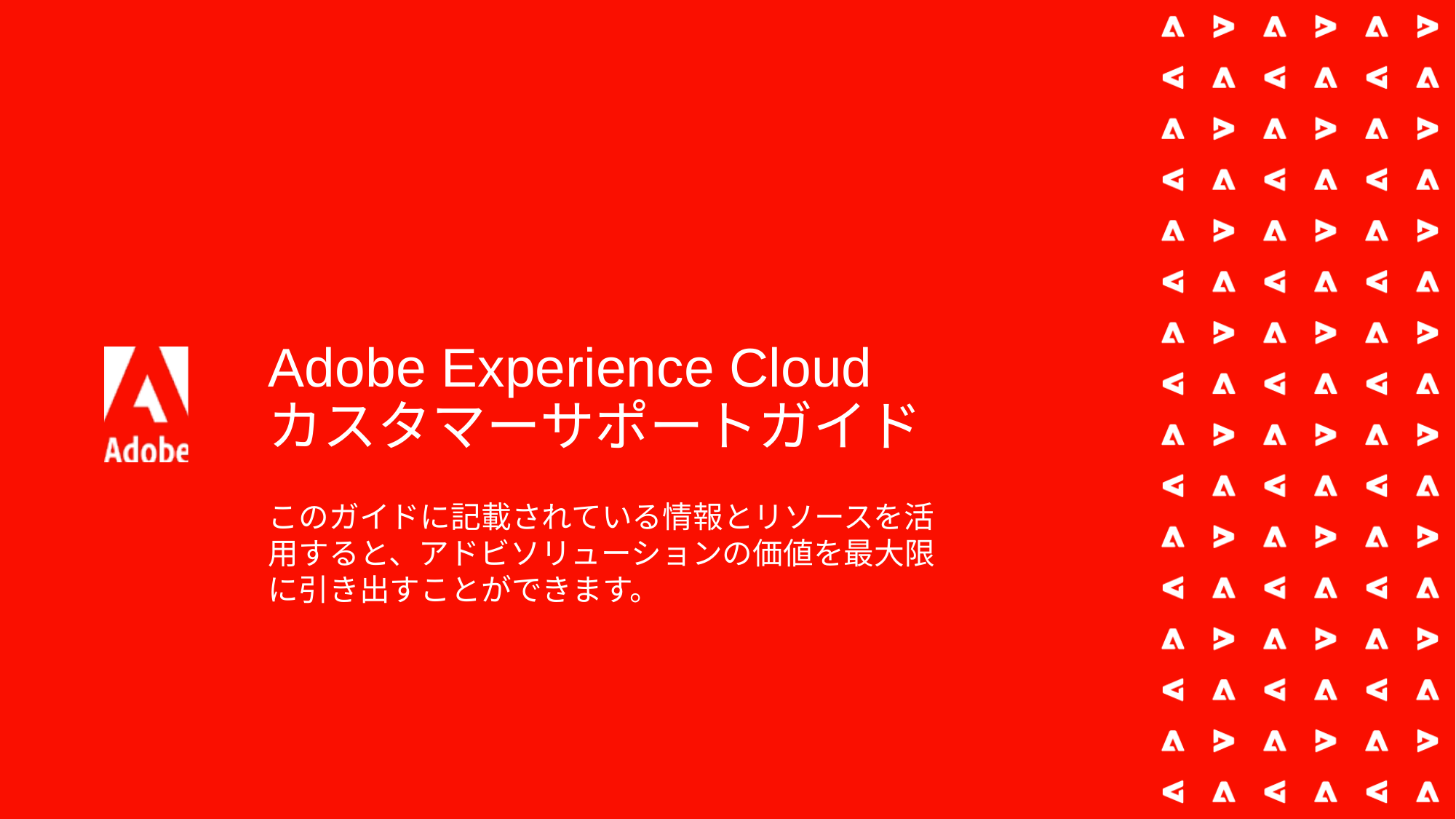

# Adobe Experience Cloud カスタマーサポートガイド
このガイドに記載されている情報とリソースを活用すると、アドビソリューションの価値を最大限に引き出すことができます。